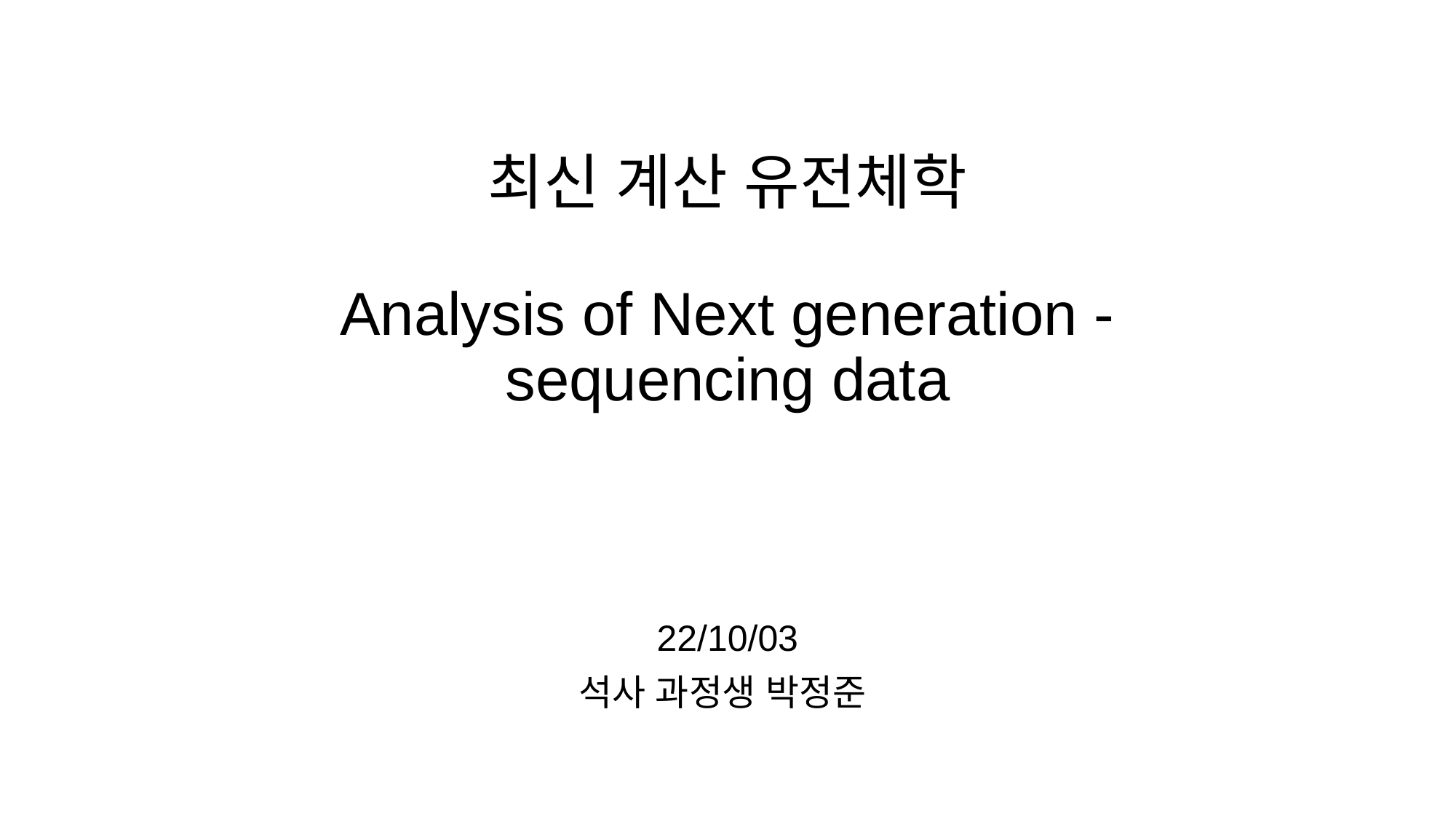

# 최신 계산 유전체학 Analysis of Next generation - sequencing data
22/10/03
석사 과정생 박정준